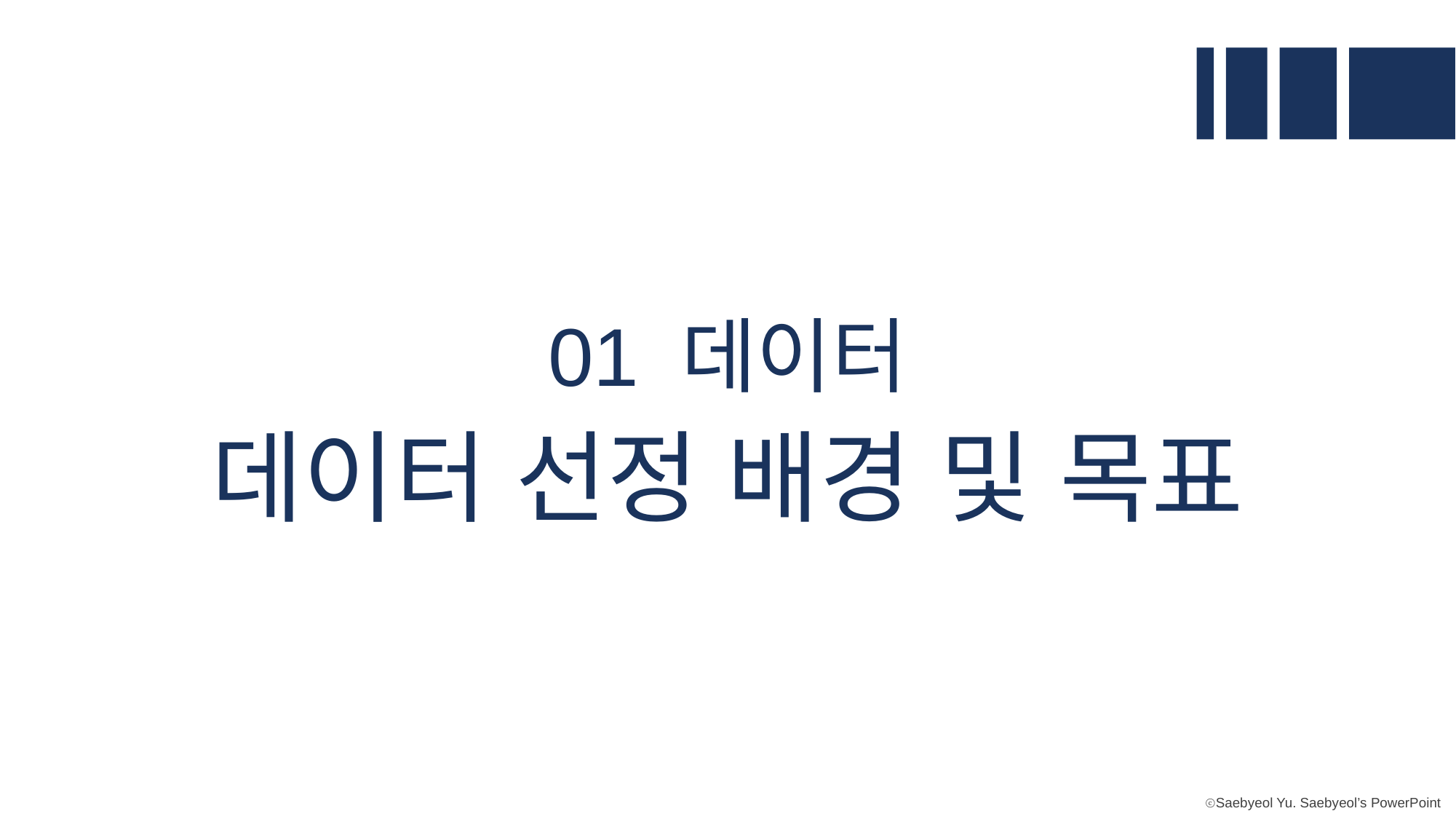

01 데이터
데이터 선정 배경 및 목표